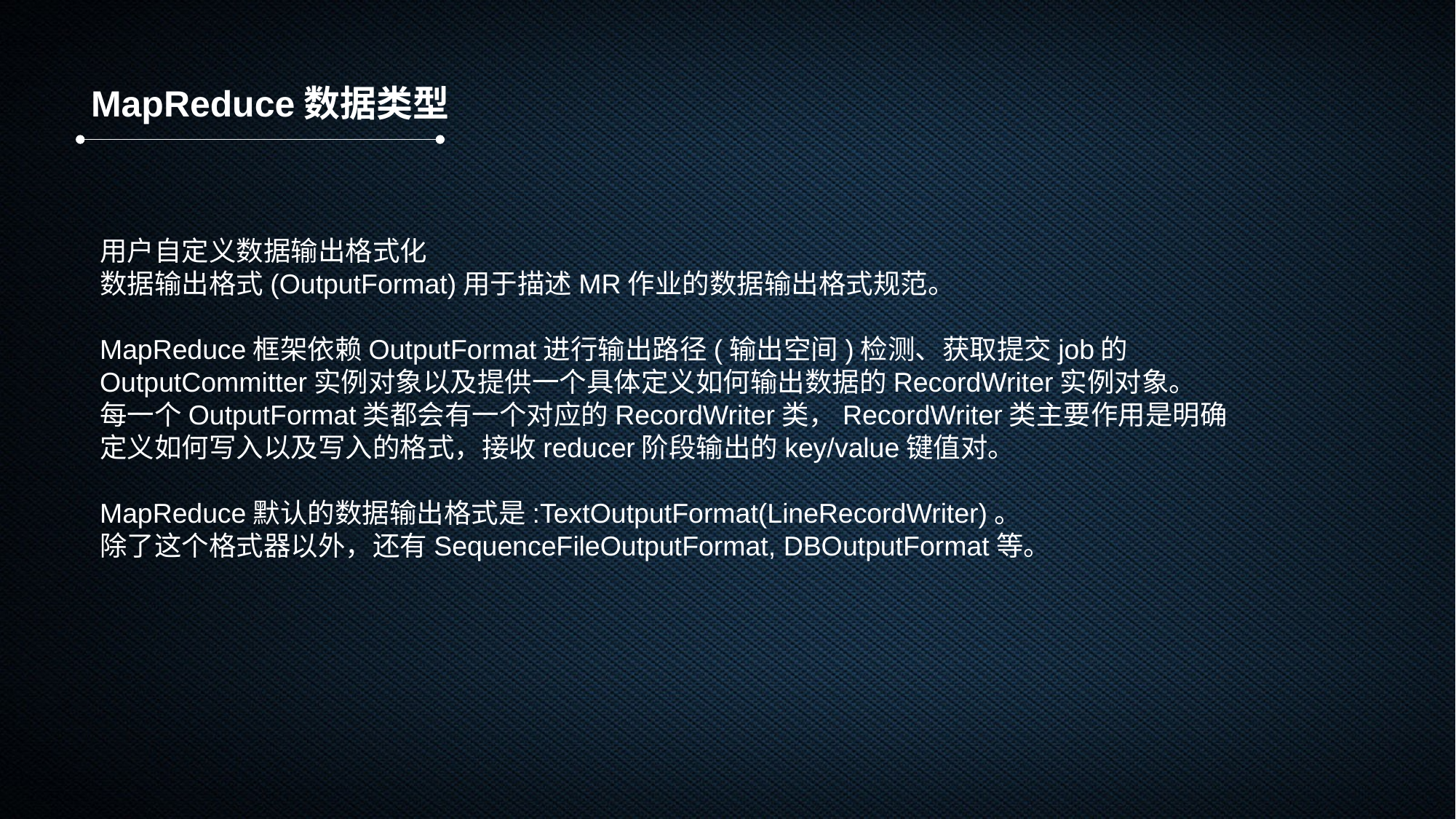

MapReduce数据类型
用户自定义数据输出格式化
数据输出格式(OutputFormat)用于描述MR作业的数据输出格式规范。

MapReduce框架依赖OutputFormat进行输出路径(输出空间)检测、获取提交job的OutputCommitter实例对象以及提供一个具体定义如何输出数据的RecordWriter实例对象。
每一个OutputFormat类都会有一个对应的RecordWriter类，RecordWriter类主要作用是明确定义如何写入以及写入的格式，接收reducer阶段输出的key/value键值对。

MapReduce默认的数据输出格式是:TextOutputFormat(LineRecordWriter)。
除了这个格式器以外，还有SequenceFileOutputFormat, DBOutputFormat等。